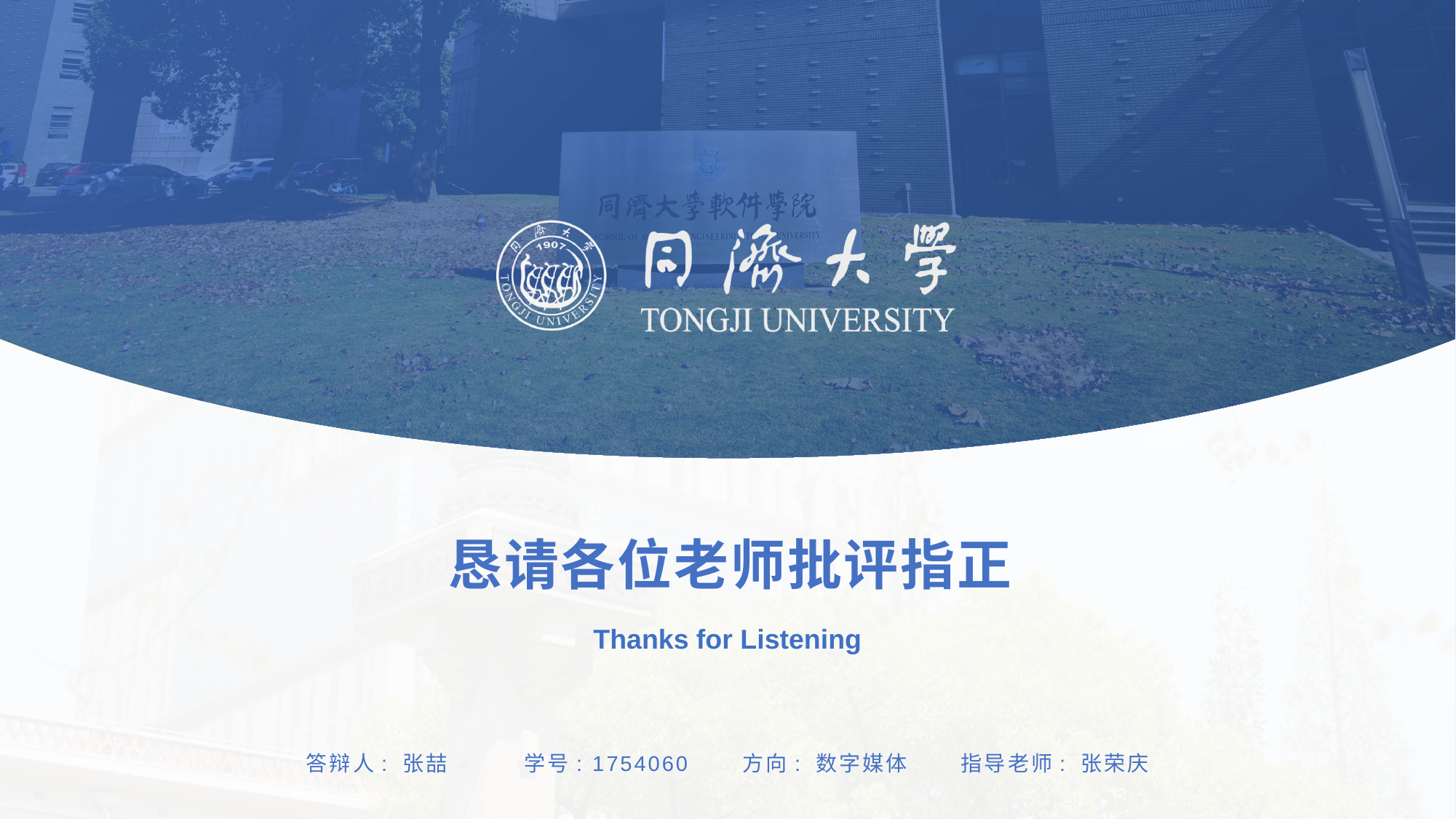

恳请各位老师批评指正
Thanks for Listening
答辩人: 张喆	学号: 1754060	方向: 数字媒体	指导老师: 张荣庆